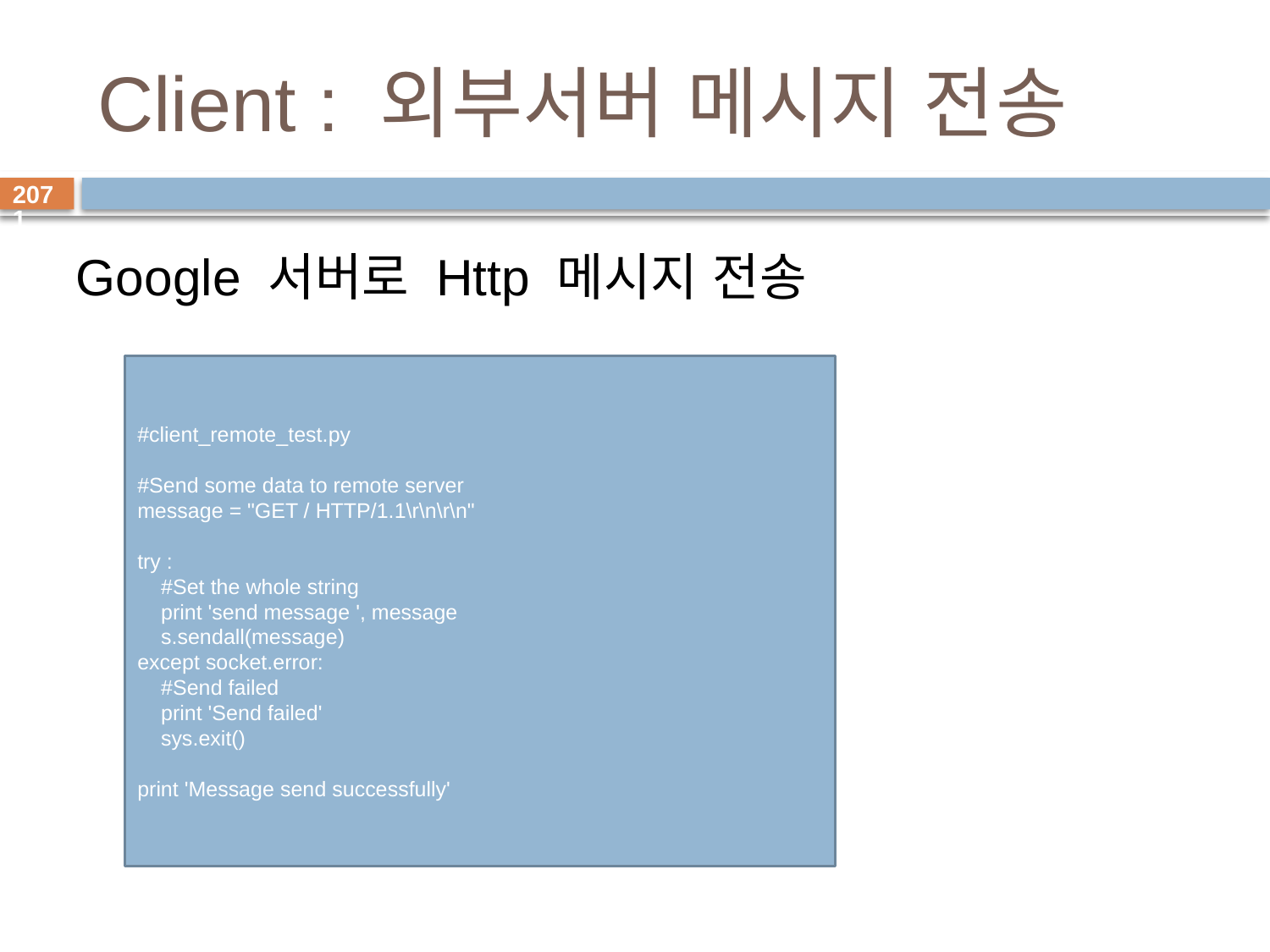

# Client : 외부서버 메시지 전송
2071
Google 서버로 Http 메시지 전송
#client_remote_test.py

#Send some data to remote server
message = "GET / HTTP/1.1\r\n\r\n"

try :
    #Set the whole string
    print 'send message ', message
    s.sendall(message)
except socket.error:
    #Send failed
    print 'Send failed'
    sys.exit()

print 'Message send successfully'